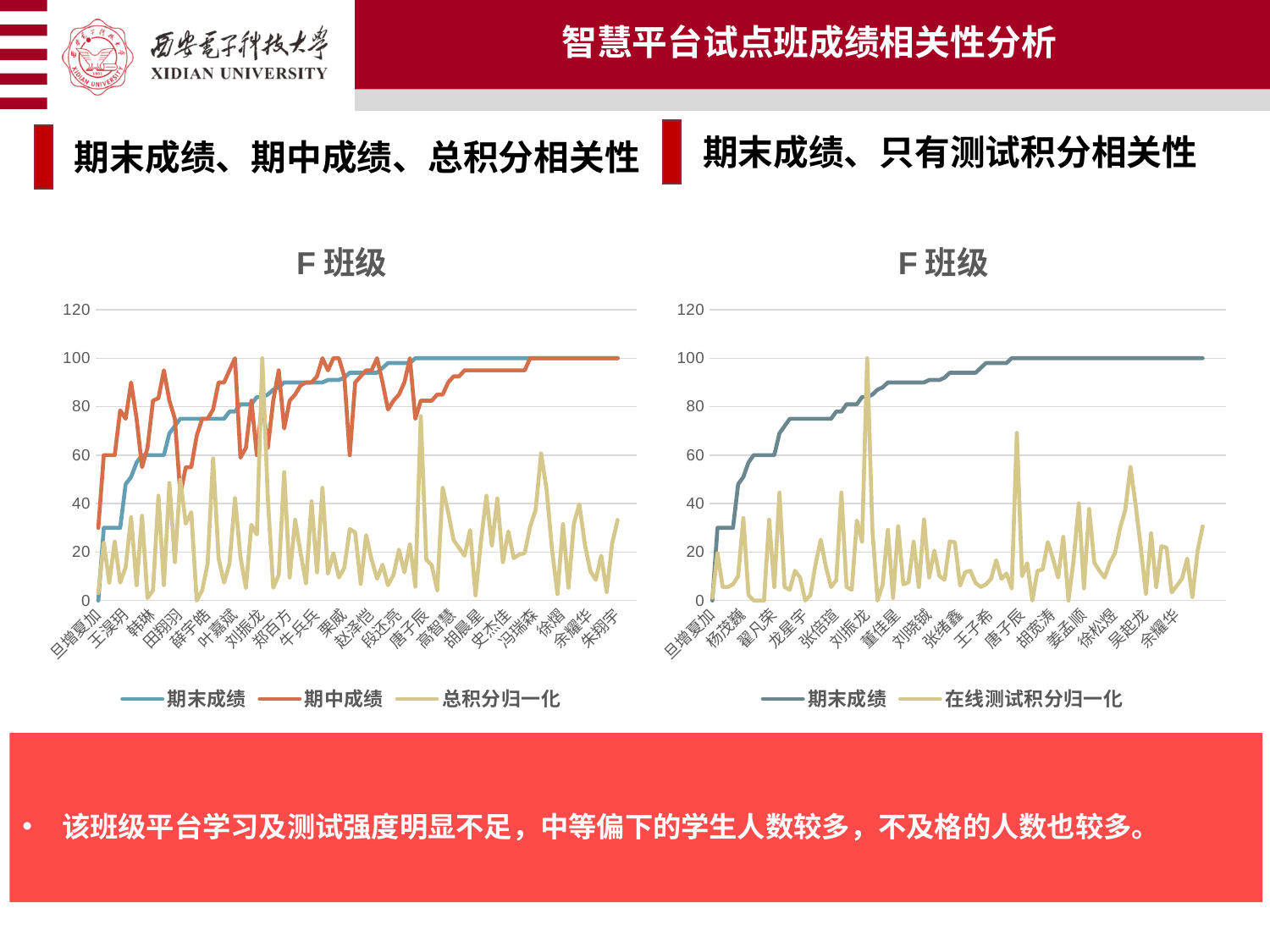

智慧平台试点班成绩相关性分析

期末成绩、只有测试积分相关性

期末成绩、期中成绩、总积分相关性

### Chart: F班级

| Category | 期末成绩 | 期中成绩 | 总积分归一化 |
|---|---|---|---|
| 旦增夏加 | 0.0 | 30.0 | 3.171247357293869 |
| 艾尔盼·艾力 | 30.0 | 60.0 | 23.78435517970402 |
| 霍达 | 30.0 | 60.0 | 7.399577167019028 |
| 魏星 | 30.0 | 60.0 | 24.312896405919663 |
| 朱浩 | 30.0 | 78.5 | 7.399577167019028 |
| 王淏玥 | 48.0 | 75.0 | 13.742071881606766 |
| 杨茂巍 | 51.0 | 90.0 | 34.35517970401691 |
| 韦星杰 | 57.0 | 75.0 | 6.342494714587738 |
| 吴梓晨 | 60.0 | 55.0 | 34.98942917547569 |
| 吕政 | 60.0 | 63.0 | 1.0570824524312896 |
| 韩琳 | 60.0 | 82.5 | 4.2283298097251585 |
| 黄国书 | 60.0 | 83.5 | 43.23467230443975 |
| 翟凡荣 | 60.0 | 95.0 | 6.342494714587738 |
| 张旭扬 | 69.0 | 82.5 | 48.527635200845666 |
| 路晓鑫 | 72.0 | 75.0 | 15.856236786469344 |
| 田翔羽 | 75.0 | 44.0 | 49.78858350951374 |
| 努尔麦麦提·艾来提 | 75.0 | 55.0 | 31.712473572938688 |
| 汤智磊 | 75.0 | 55.0 | 36.469344608879496 |
| 龙星宇 | 75.0 | 68.0 | 0.0 |
| 李卓贤 | 75.0 | 75.0 | 4.2283298097251585 |
| 薛宇皓 | 75.0 | 75.0 | 15.327695560253698 |
| 张佳璐 | 75.0 | 78.8 | 58.66807610993657 |
| 柴兴民 | 75.0 | 90.0 | 17.441860465116278 |
| 尚丹彤 | 75.0 | 90.0 | 7.399577167019028 |
| 张倍瑄 | 78.0 | 95.0 | 15.327695560253698 |
| 叶嘉斌 | 78.0 | 100.0 | 42.212825961945036 |
| 薛淇 | 81.0 | 59.0 | 17.970401691331926 |
| 赵睿柠 | 81.0 | 63.0 | 5.2854122621564485 |
| 薛科 | 81.0 | 82.5 | 31.289640591966172 |
| 陈泽田 | 84.0 | 60.0 | 27.219873150105705 |
| 刘振龙 | 84.0 | 82.5 | 100.0 |
| 杨向龙 | 85.0 | 63.0 | 42.38900634249472 |
| 秦江 | 87.0 | 82.5 | 5.2854122621564485 |
| 郑承玺 | 88.0 | 95.0 | 10.570824524312897 |
| 刘玉轩 | 90.0 | 71.0 | 53.01268498942917 |
| 郑百方 | 90.0 | 82.5 | 9.513742071881607 |
| 董佳星 | 90.0 | 85.0 | 33.298097251585624 |
| 王嘉琪 | 90.0 | 88.8 | 19.661733615221987 |
| 罗子龙 | 90.0 | 90.0 | 7.135306553911206 |
| 郑凌宇 | 90.0 | 90.0 | 40.961945031712474 |
| 牛兵兵 | 90.0 | 92.5 | 11.627906976744185 |
| 杨洲 | 90.0 | 100.0 | 46.51162790697674 |
| 刘晓铖 | 91.0 | 95.0 | 11.099365750528541 |
| 侯文轩 | 91.0 | 100.0 | 19.556025369978858 |
| 卫俊垚 | 91.0 | 100.0 | 9.513742071881607 |
| 栗威 | 92.0 | 92.5 | 13.477801268498943 |
| 赵泽阳 | 94.0 | 60.0 | 29.492600422832982 |
| 胡海烽 | 94.0 | 90.0 | 28.065539112050743 |
| 张绪鑫 | 94.0 | 92.5 | 6.871035940803383 |
| 丁杰 | 94.0 | 95.0 | 26.955602536997887 |
| 赵泽恺 | 94.0 | 95.0 | 16.913319238900634 |
| 黄文彬 | 94.0 | 100.0 | 8.985200845665963 |
| 武墨 | 96.0 | 90.0 | 14.799154334038056 |
| 国富强 | 98.0 | 78.8 | 6.342494714587738 |
| 王子希 | 98.0 | 82.5 | 10.570824524312897 |
| 段还亮 | 98.0 | 85.0 | 21.035940803382662 |
| 贾瑞琪 | 98.0 | 90.0 | 11.627906976744185 |
| 张武轩 | 98.0 | 100.0 | 23.25581395348837 |
| 张嘉蔚 | 100.0 | 75.0 | 5.761099365750528 |
| 李宇浩 | 100.0 | 82.5 | 76.10993657505286 |
| 唐子辰 | 100.0 | 82.5 | 16.913319238900634 |
| 杨承 | 100.0 | 82.5 | 14.587737843551796 |
| 唐宇 | 100.0 | 85.0 | 4.2283298097251585 |
| 田洋 | 100.0 | 85.0 | 46.51162790697674 |
| 郭孟祁 | 100.0 | 90.0 | 36.469344608879496 |
| 高智慧 | 100.0 | 92.5 | 24.947145877378436 |
| 胡宽涛 | 100.0 | 92.5 | 21.67019027484144 |
| 蔡子睿 | 100.0 | 95.0 | 18.49894291754757 |
| 陈天 | 100.0 | 95.0 | 29.069767441860467 |
| 陈震霏 | 100.0 | 95.0 | 2.1141649048625792 |
| 胡晨星 | 100.0 | 95.0 | 24.418604651162788 |
| 黄廷贵 | 100.0 | 95.0 | 43.23467230443975 |
| 姜孟顺 | 100.0 | 95.0 | 22.727272727272727 |
| 姜伟 | 100.0 | 95.0 | 42.12473572938689 |
| 梁淑淇 | 100.0 | 95.0 | 15.856236786469344 |
| 史杰佳 | 100.0 | 95.0 | 28.541226215644823 |
| 覃浩峻 | 100.0 | 95.0 | 17.441860465116278 |
| 王檀杰 | 100.0 | 95.0 | 19.027484143763214 |
| 徐松煜 | 100.0 | 95.0 | 19.556025369978858 |
| 常宇恒 | 100.0 | 100.0 | 30.5194805179704 |
| 冯瑞森 | 100.0 | 100.0 | 37.420718816067655 |
| 李涛 | 100.0 | 100.0 | 60.676532769556026 |
| 聂志杰 | 100.0 | 100.0 | 45.94533372093023 |
| 潘曲阳 | 100.0 | 100.0 | 20.930232558139537 |
| 吴起龙 | 100.0 | 100.0 | 2.6427061310782243 |
| 徐熠 | 100.0 | 100.0 | 31.58033826638478 |
| 严元信 | 100.0 | 100.0 | 5.2854122621564485 |
| 杨鹤扬 | 100.0 | 100.0 | 31.818181818181817 |
| 杨翔 | 100.0 | 100.0 | 39.69344608879493 |
| 尹振洋 | 100.0 | 100.0 | 23.25581395348837 |
| 余耀华 | 100.0 | 100.0 | 12.156448202959831 |
| 俞泳泽 | 100.0 | 100.0 | 8.55230044397463 |
| 赵梦皓 | 100.0 | 100.0 | 18.49894291754757 |
| 郑亦韬 | 100.0 | 100.0 | 3.488372093023256 |
| 郑奕扬 | 100.0 | 100.0 | 23.57293868921776 |
| 朱翔宇 | 100.0 | 100.0 | 33.245243128964056 |

### Chart: F班级

| Category | 期末成绩 | 在线测试积分归一化 |
|---|---|---|
| 旦增夏加 | 0.0 | 1.1160714285714286 |
| 艾尔盼·艾力 | 30.0 | 19.53125 |
| 霍达 | 30.0 | 5.580357142857143 |
| 魏星 | 30.0 | 5.580357142857143 |
| 朱浩 | 30.0 | 6.696428571428571 |
| 王淏玥 | 48.0 | 10.044642857142858 |
| 杨茂巍 | 51.0 | 34.04017857142857 |
| 韦星杰 | 57.0 | 2.232142857142857 |
| 吴梓晨 | 60.0 | 0.0 |
| 吕政 | 60.0 | 0.0 |
| 韩琳 | 60.0 | 0.0 |
| 黄国书 | 60.0 | 33.370535714285715 |
| 翟凡荣 | 60.0 | 5.580357142857143 |
| 张旭扬 | 69.0 | 44.53922198660714 |
| 路晓鑫 | 72.0 | 5.580357142857143 |
| 田翔羽 | 75.0 | 4.464285714285714 |
| 努尔麦麦提·艾来提 | 75.0 | 12.276785714285714 |
| 汤智磊 | 75.0 | 9.486607142857142 |
| 龙星宇 | 75.0 | 0.0 |
| 李卓贤 | 75.0 | 2.232142857142857 |
| 薛宇皓 | 75.0 | 15.066964285714285 |
| 张佳璐 | 75.0 | 25.111607142857146 |
| 柴兴民 | 75.0 | 13.950892857142858 |
| 尚丹彤 | 75.0 | 5.580357142857143 |
| 张倍瑄 | 78.0 | 8.370535714285714 |
| 叶嘉斌 | 78.0 | 44.568452410714286 |
| 薛淇 | 81.0 | 5.580357142857143 |
| 赵睿柠 | 81.0 | 4.464285714285714 |
| 薛科 | 81.0 | 33.035714285714285 |
| 陈泽田 | 84.0 | 24.274553571428573 |
| 刘振龙 | 84.0 | 100.0 |
| 杨向龙 | 85.0 | 29.129464285714285 |
| 秦江 | 87.0 | 0.0 |
| 郑承玺 | 88.0 | 6.696428571428571 |
| 刘玉轩 | 90.0 | 29.185267857142854 |
| 郑百方 | 90.0 | 1.1160714285714286 |
| 董佳星 | 90.0 | 30.691964285714285 |
| 王嘉琪 | 90.0 | 6.696428571428571 |
| 罗子龙 | 90.0 | 7.533482142857142 |
| 郑凌宇 | 90.0 | 24.274553571428573 |
| 牛兵兵 | 90.0 | 5.580357142857143 |
| 杨洲 | 90.0 | 33.482142857142854 |
| 刘晓铖 | 91.0 | 9.486607142857142 |
| 侯文轩 | 91.0 | 20.647321428571427 |
| 卫俊垚 | 91.0 | 10.044642857142858 |
| 栗威 | 92.0 | 8.649553571428571 |
| 赵泽阳 | 94.0 | 24.441964285714285 |
| 胡海烽 | 94.0 | 24.051339285714285 |
| 张绪鑫 | 94.0 | 6.138392857142857 |
| 丁杰 | 94.0 | 11.71875 |
| 赵泽恺 | 94.0 | 12.276785714285714 |
| 黄文彬 | 94.0 | 7.2544642857142865 |
| 武墨 | 96.0 | 5.580357142857143 |
| 国富强 | 98.0 | 6.696428571428571 |
| 王子希 | 98.0 | 8.928571428571429 |
| 段还亮 | 98.0 | 16.629464285714285 |
| 贾瑞琪 | 98.0 | 8.928571428571429 |
| 张武轩 | 98.0 | 11.160714285714286 |
| 张嘉蔚 | 100.0 | 4.966517857142857 |
| 李宇浩 | 100.0 | 69.19642857142857 |
| 唐子辰 | 100.0 | 10.044642857142858 |
| 杨承 | 100.0 | 15.401785714285715 |
| 唐宇 | 100.0 | 0.0 |
| 田洋 | 100.0 | 12.276785714285714 |
| 郭孟祁 | 100.0 | 12.834821428571427 |
| 高智慧 | 100.0 | 24.107142857142858 |
| 胡宽涛 | 100.0 | 17.299107142857142 |
| 蔡子睿 | 100.0 | 9.486607142857142 |
| 陈天 | 100.0 | 26.22767857142857 |
| 陈震霏 | 100.0 | 0.0 |
| 胡晨星 | 100.0 | 16.852678571428573 |
| 黄廷贵 | 100.0 | 40.066964285714285 |
| 姜孟顺 | 100.0 | 5.022321428571429 |
| 姜伟 | 100.0 | 37.779017857142854 |
| 梁淑淇 | 100.0 | 15.625 |
| 史杰佳 | 100.0 | 12.276785714285714 |
| 覃浩峻 | 100.0 | 9.486607142857142 |
| 王檀杰 | 100.0 | 15.625 |
| 徐松煜 | 100.0 | 19.53125 |
| 常宇恒 | 100.0 | 29.990433671875 |
| 冯瑞森 | 100.0 | 37.276785714285715 |
| 李涛 | 100.0 | 55.13392857142857 |
| 聂志杰 | 100.0 | 39.58067600446429 |
| 潘曲阳 | 100.0 | 22.098214285714285 |
| 吴起龙 | 100.0 | 2.7901785714285716 |
| 徐熠 | 100.0 | 27.762276785714285 |
| 严元信 | 100.0 | 5.580357142857143 |
| 杨鹤扬 | 100.0 | 22.433035714285715 |
| 杨翔 | 100.0 | 21.819196428571427 |
| 尹振洋 | 100.0 | 3.3482142857142856 |
| 余耀华 | 100.0 | 6.138392857142857 |
| 俞泳泽 | 100.0 | 9.029549352678572 |
| 赵梦皓 | 100.0 | 17.299107142857142 |
| 郑亦韬 | 100.0 | 1.4508928571428572 |
| 郑奕扬 | 100.0 | 20.424107142857142 |
| 朱翔宇 | 100.0 | 30.636160714285715 |
该班级平台学习及测试强度明显不足，中等偏下的学生人数较多，不及格的人数也较多。